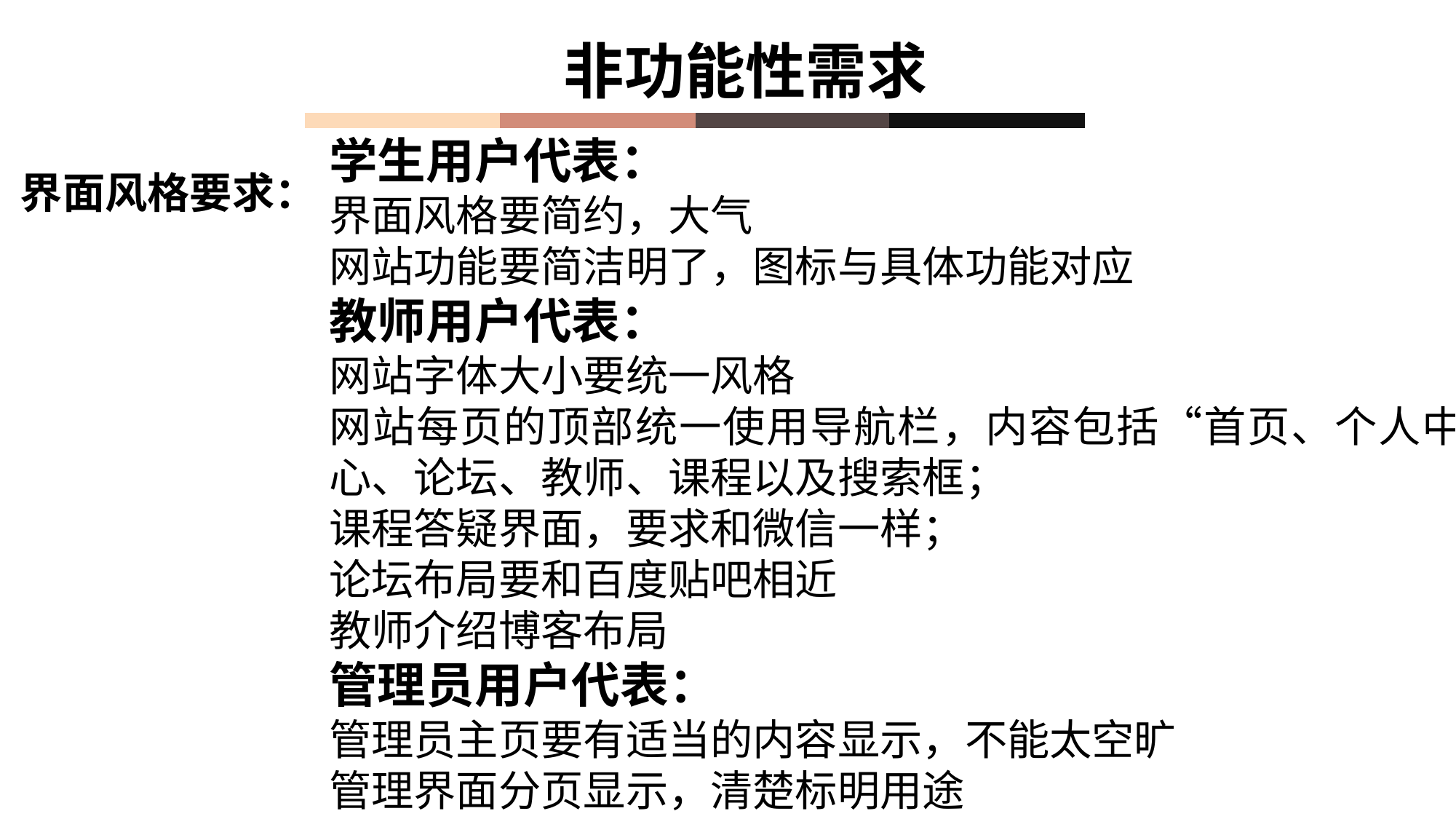

非功能性需求
学生用户代表：
界面风格要简约，大气
网站功能要简洁明了，图标与具体功能对应
教师用户代表：
网站字体大小要统一风格
网站每页的顶部统一使用导航栏，内容包括“首页、个人中心、论坛、教师、课程以及搜索框；
课程答疑界面，要求和微信一样；
论坛布局要和百度贴吧相近
教师介绍博客布局
管理员用户代表：
管理员主页要有适当的内容显示，不能太空旷
管理界面分页显示，清楚标明用途
界面风格要求：